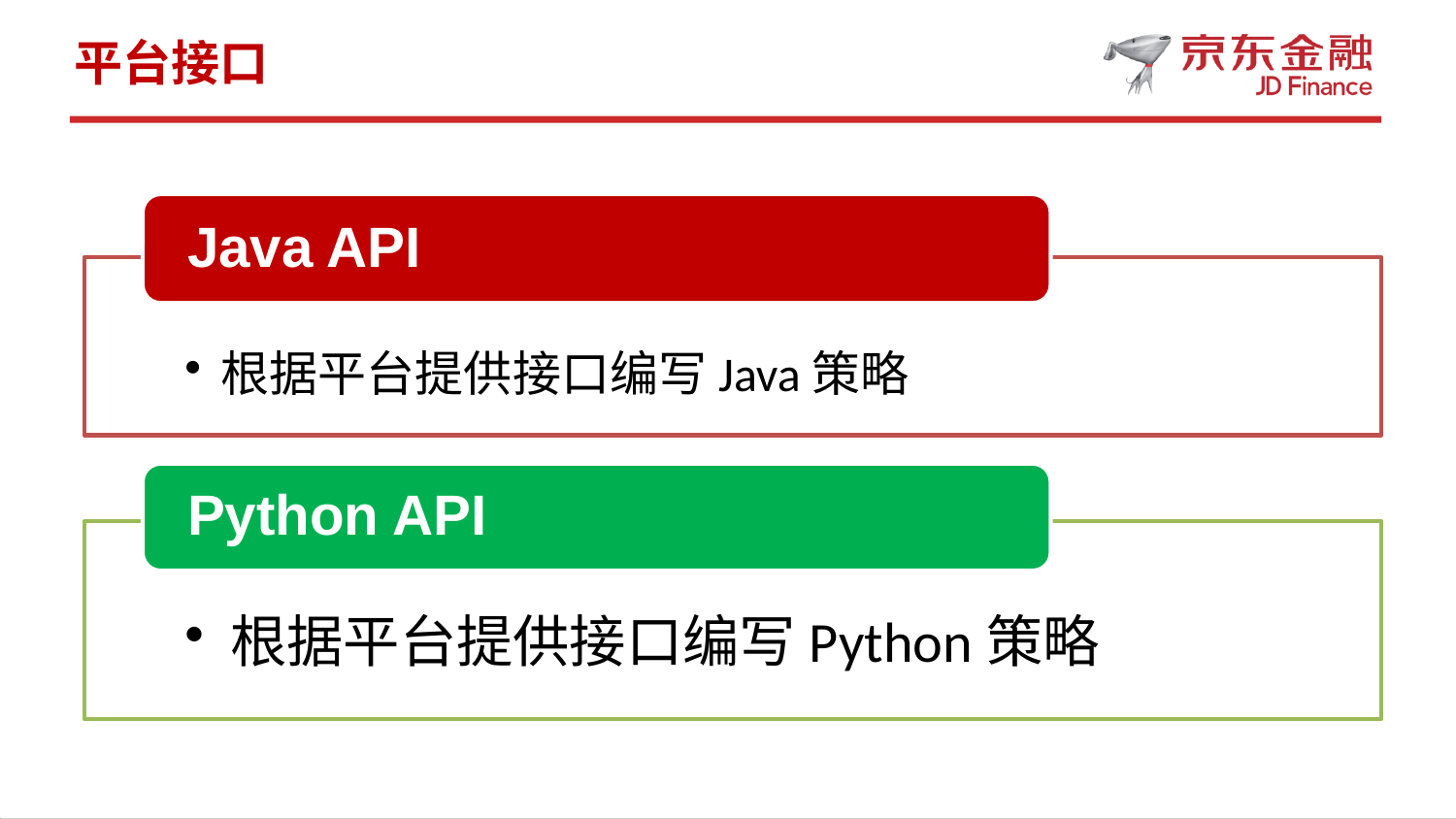

平台接口
根据平台提供接口编写Java策略
Java API
根据平台提供接口编写Python策略
Python API